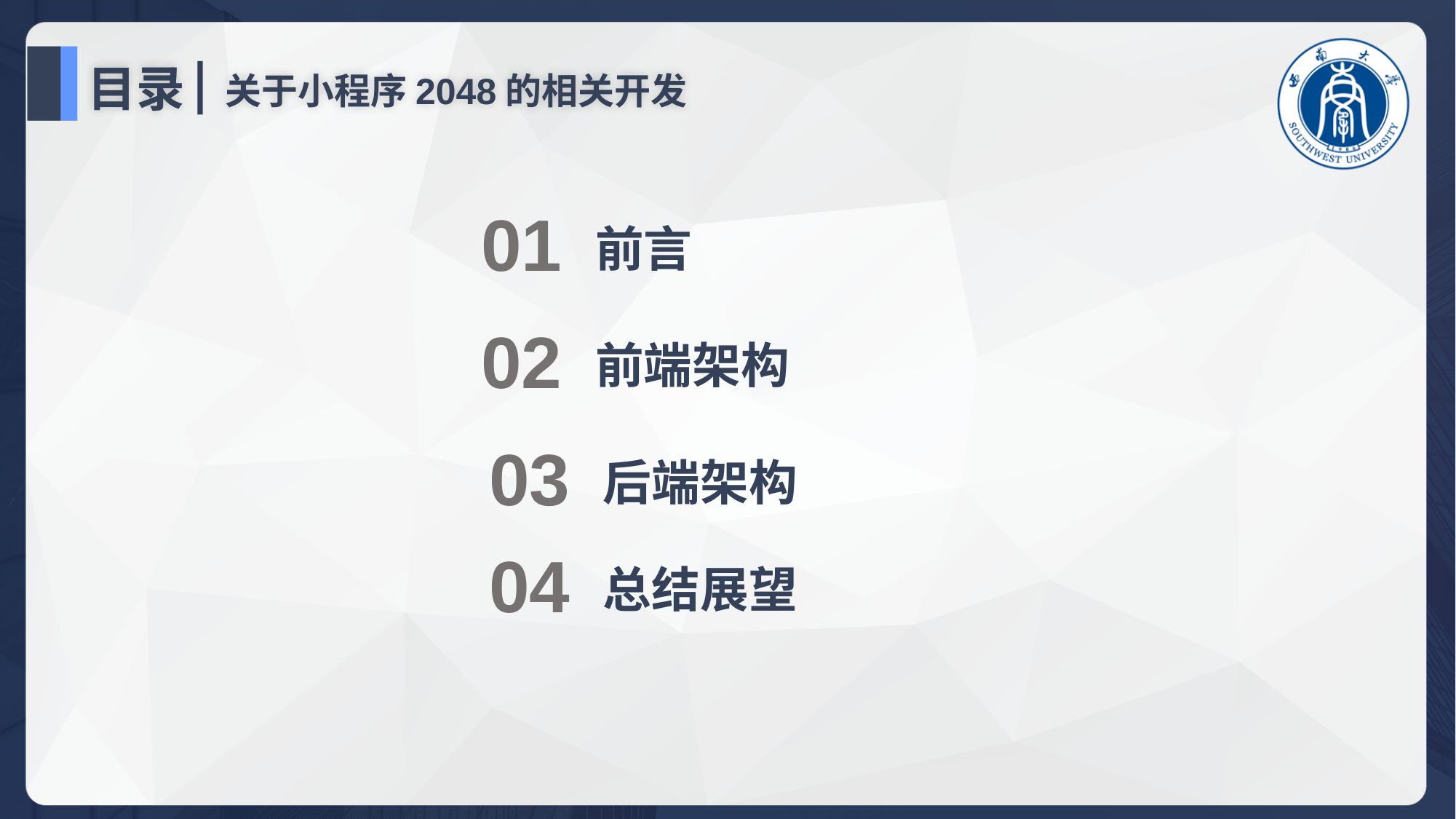

目录

关于小程序2048的相关开发
01
前言
02
前端架构
03
后端架构
04
总结展望